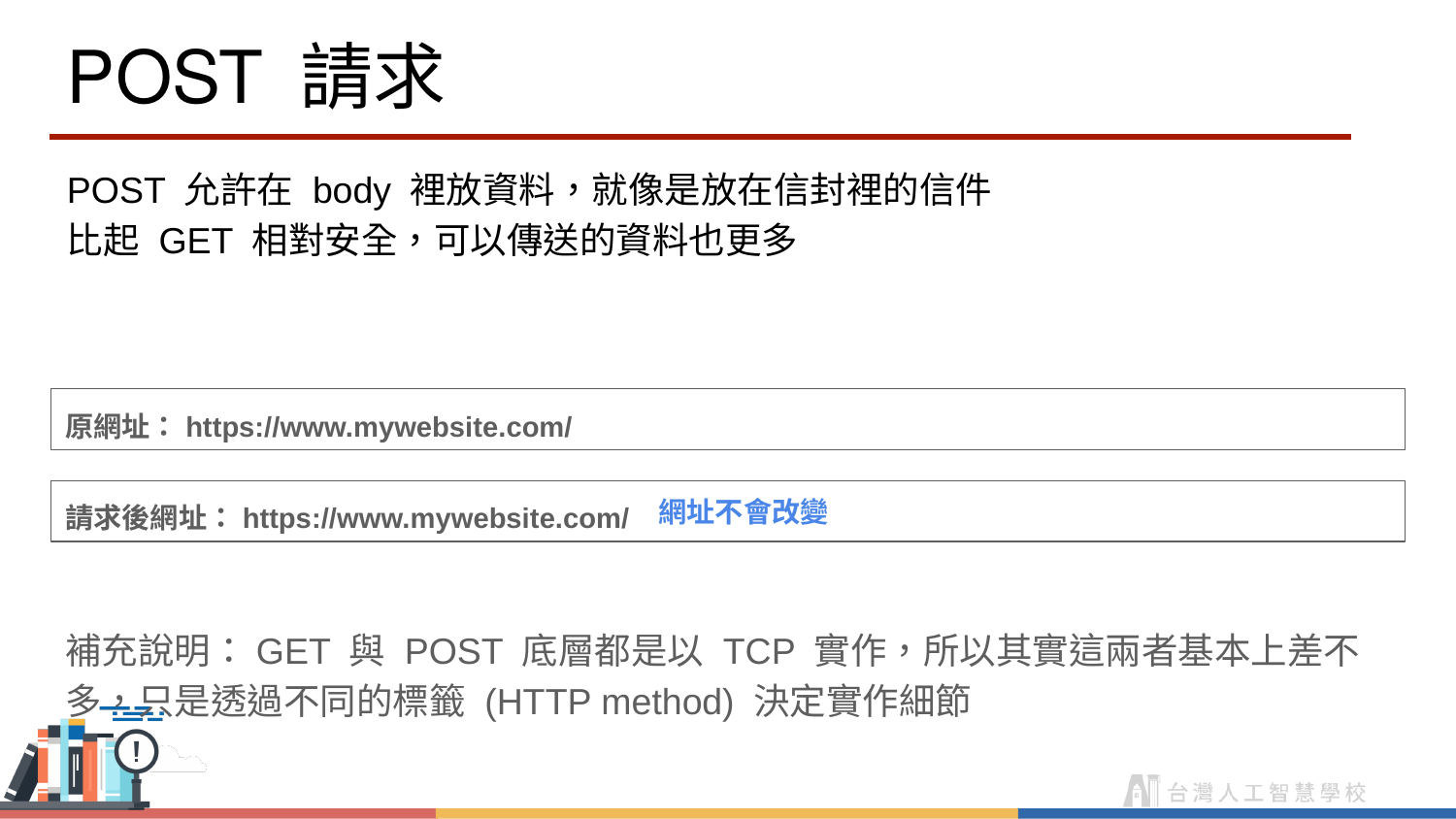

# POST 請求
POST 允許在 body 裡放資料，就像是放在信封裡的信件
比起 GET 相對安全，可以傳送的資料也更多
原網址：https://www.mywebsite.com/
請求後網址：https://www.mywebsite.com/
網址不會改變
補充說明：GET 與 POST 底層都是以 TCP 實作，所以其實這兩者基本上差不多，只是透過不同的標籤 (HTTP method) 決定實作細節